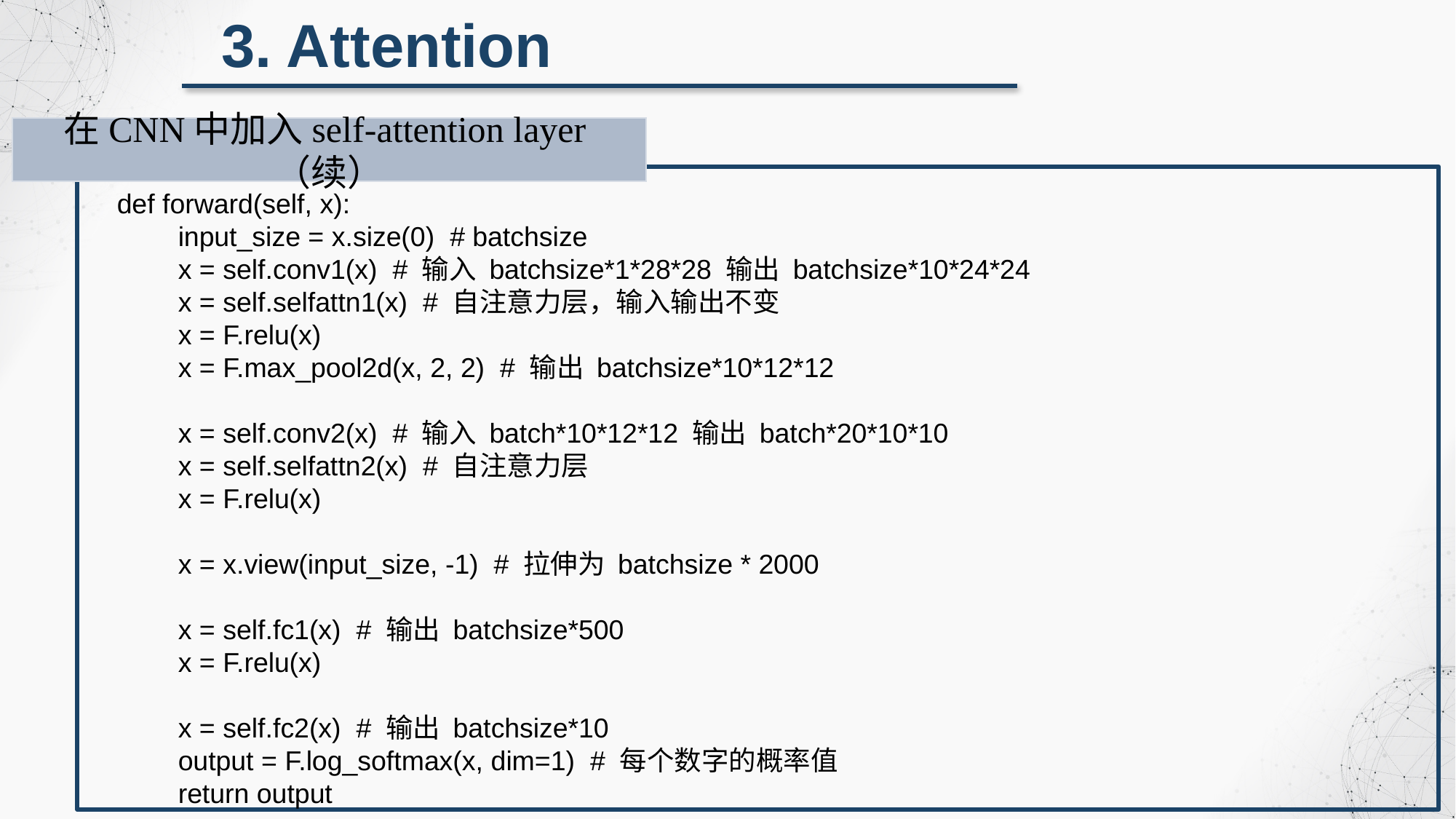

3. Attention
在CNN中加入self-attention layer（续）

def forward(self, x):
        input_size = x.size(0)  # batchsize
        x = self.conv1(x)  # 输入 batchsize*1*28*28 输出 batchsize*10*24*24
        x = self.selfattn1(x)  # 自注意力层，输入输出不变
        x = F.relu(x)
        x = F.max_pool2d(x, 2, 2)  # 输出 batchsize*10*12*12

        x = self.conv2(x)  # 输入 batch*10*12*12 输出 batch*20*10*10
        x = self.selfattn2(x)  # 自注意力层
        x = F.relu(x)

        x = x.view(input_size, -1)  # 拉伸为 batchsize * 2000

        x = self.fc1(x)  # 输出 batchsize*500
        x = F.relu(x)

        x = self.fc2(x)  # 输出 batchsize*10
        output = F.log_softmax(x, dim=1)  # 每个数字的概率值
        return output